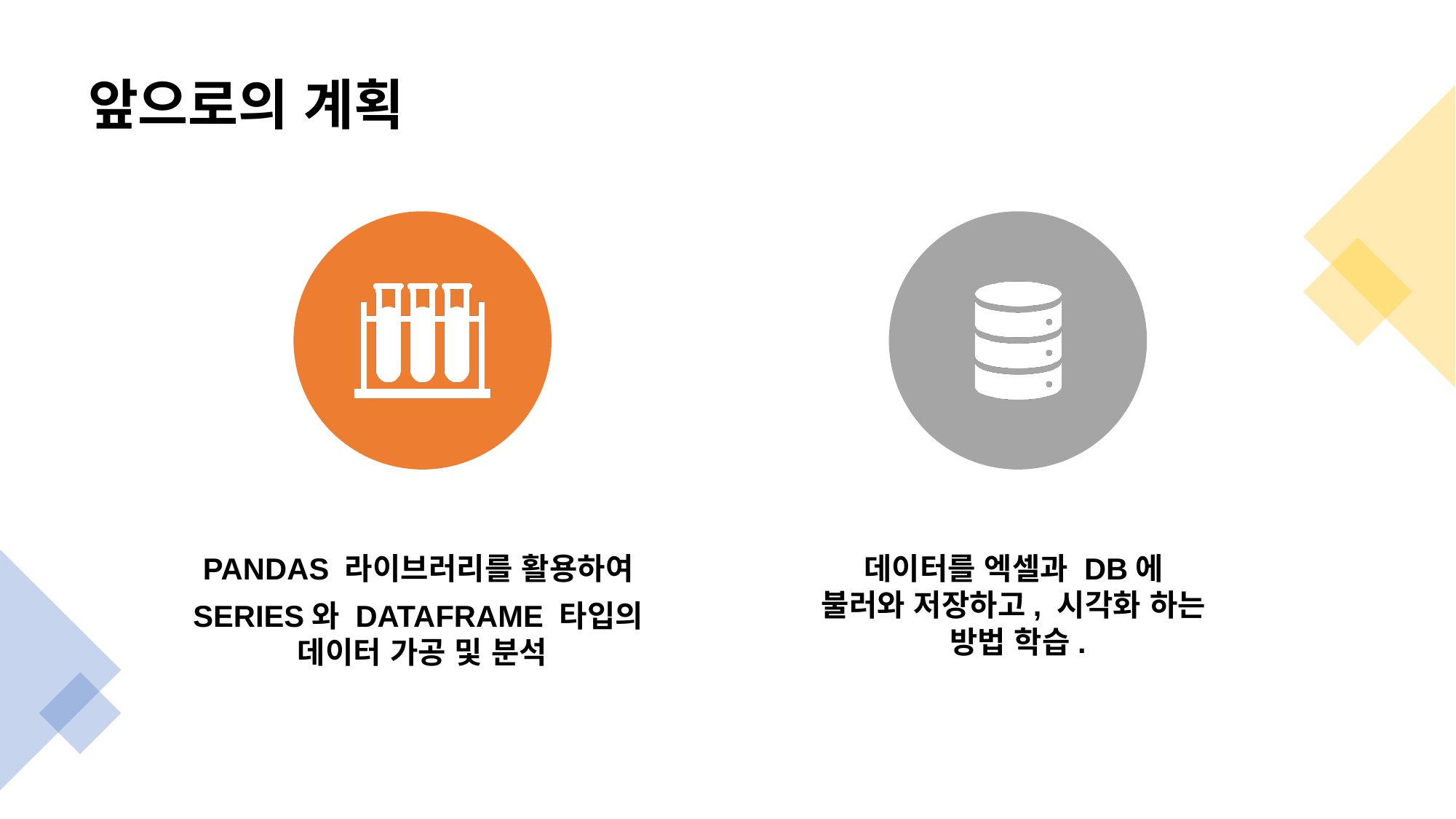

앞으로의 계획
Pandas 라이브러리를 활용하여
Series와 DataFrame 타입의
데이터 가공 및 분석
데이터를 엑셀과 DB에
불러와 저장하고, 시각화 하는
방법 학습.